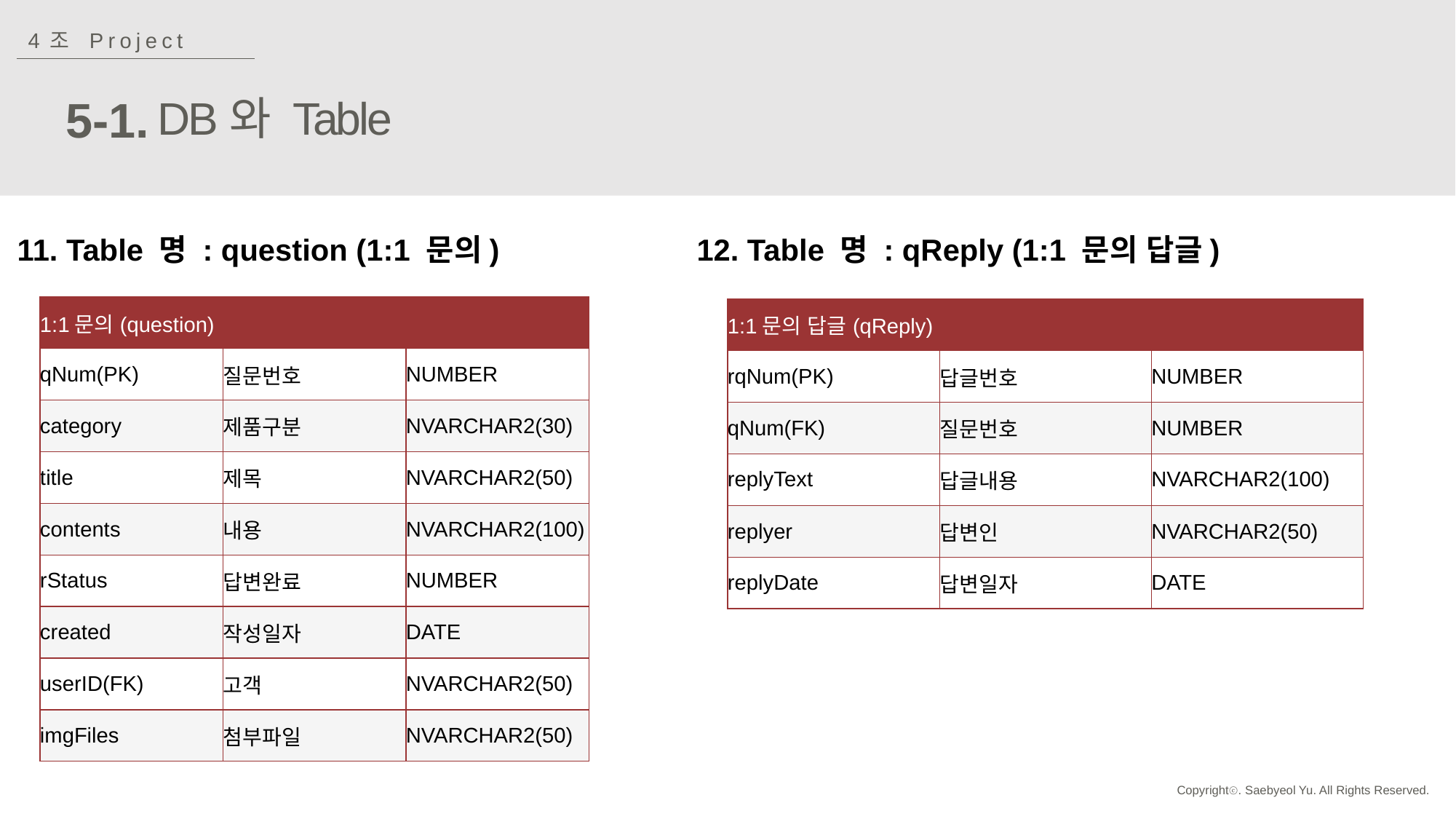

4조 Project
5-1.
DB와 Table
11. Table 명 : question (1:1 문의)
12. Table 명 : qReply (1:1 문의 답글)
| 1:1문의(question) |  |  |
| --- | --- | --- |
| qNum(PK) | 질문번호 | NUMBER |
| category | 제품구분 | NVARCHAR2(30) |
| title | 제목 | NVARCHAR2(50) |
| contents | 내용 | NVARCHAR2(100) |
| rStatus | 답변완료 | NUMBER |
| created | 작성일자 | DATE |
| userID(FK) | 고객 | NVARCHAR2(50) |
| imgFiles | 첨부파일 | NVARCHAR2(50) |
| 1:1문의 답글(qReply) |  |  |
| --- | --- | --- |
| rqNum(PK) | 답글번호 | NUMBER |
| qNum(FK) | 질문번호 | NUMBER |
| replyText | 답글내용 | NVARCHAR2(100) |
| replyer | 답변인 | NVARCHAR2(50) |
| replyDate | 답변일자 | DATE |